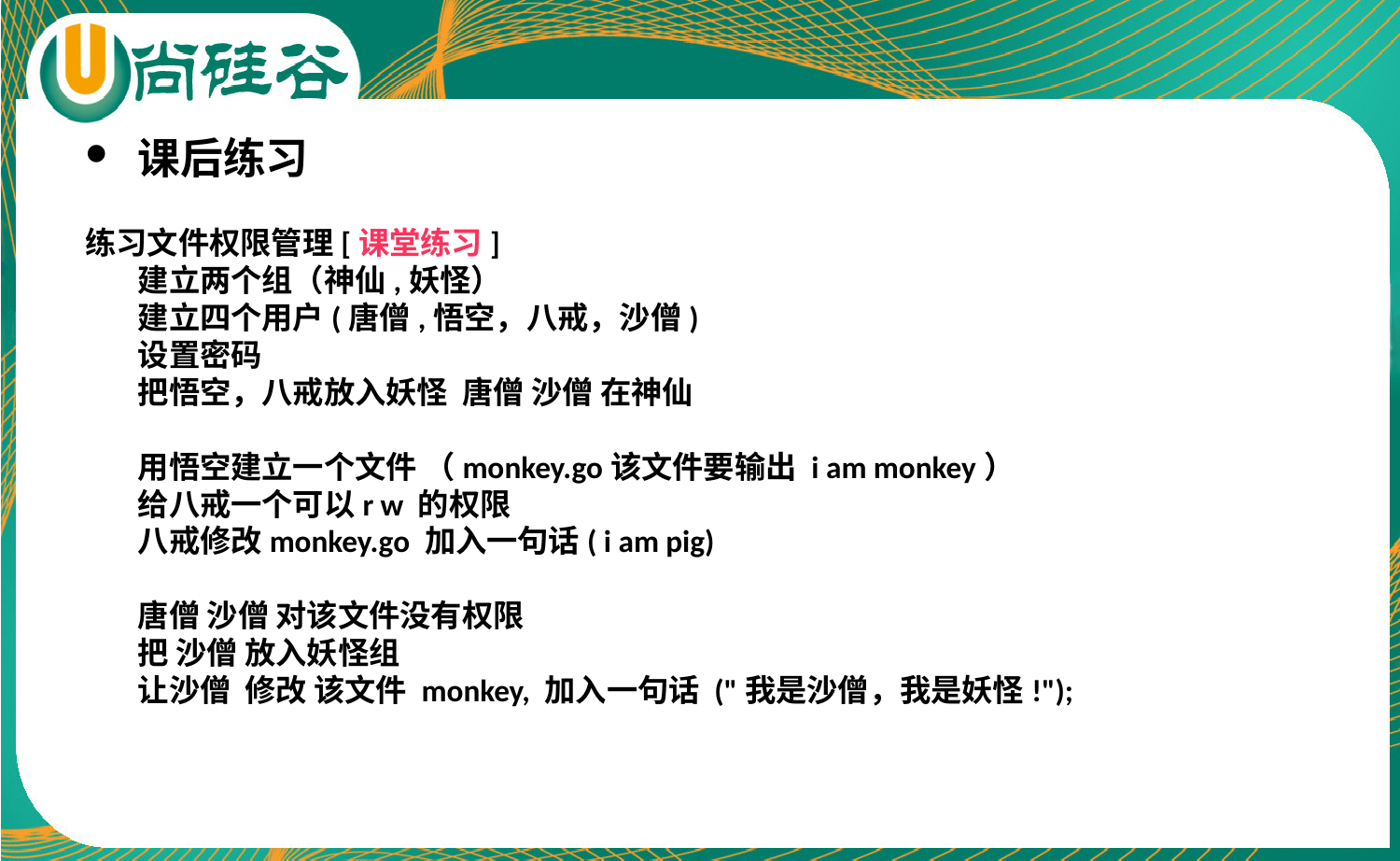

课后练习
练习文件权限管理[课堂练习]
	建立两个组（神仙,妖怪）
	建立四个用户(唐僧,悟空，八戒，沙僧)
	设置密码
	把悟空，八戒放入妖怪  唐僧 沙僧 在神仙

	用悟空建立一个文件 （monkey.go该文件要输出 i am monkey）
	给八戒一个可以r w 的权限
	八戒修改monkey.go 加入一句话( i am pig)

	唐僧 沙僧 对该文件没有权限
	把 沙僧 放入妖怪组
	让沙僧  修改 该文件 monkey, 加入一句话 ("我是沙僧，我是妖怪!");